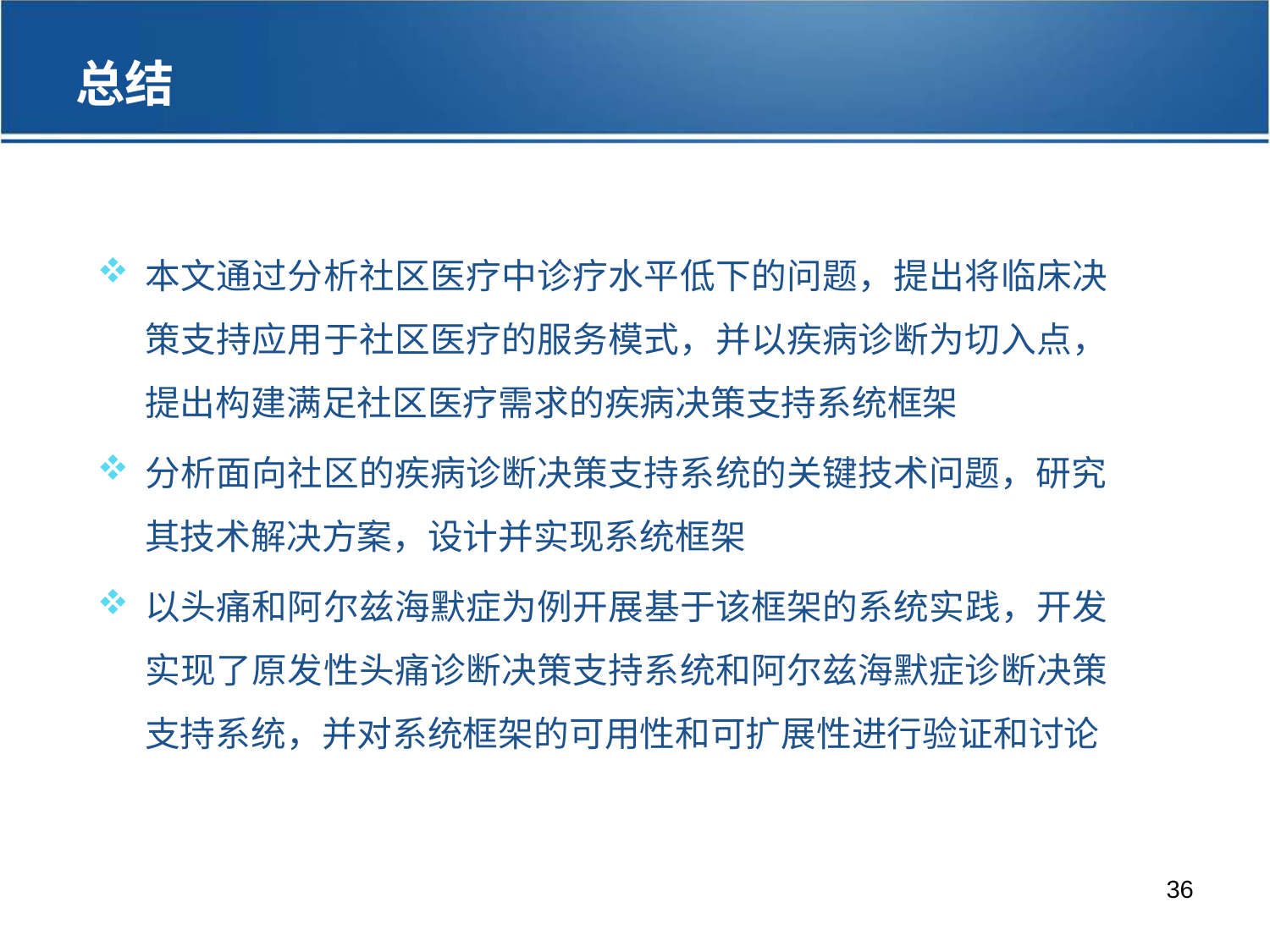

总结
本文通过分析社区医疗中诊疗水平低下的问题，提出将临床决策支持应用于社区医疗的服务模式，并以疾病诊断为切入点，提出构建满足社区医疗需求的疾病决策支持系统框架
分析面向社区的疾病诊断决策支持系统的关键技术问题，研究其技术解决方案，设计并实现系统框架
以头痛和阿尔兹海默症为例开展基于该框架的系统实践，开发实现了原发性头痛诊断决策支持系统和阿尔兹海默症诊断决策支持系统，并对系统框架的可用性和可扩展性进行验证和讨论
36